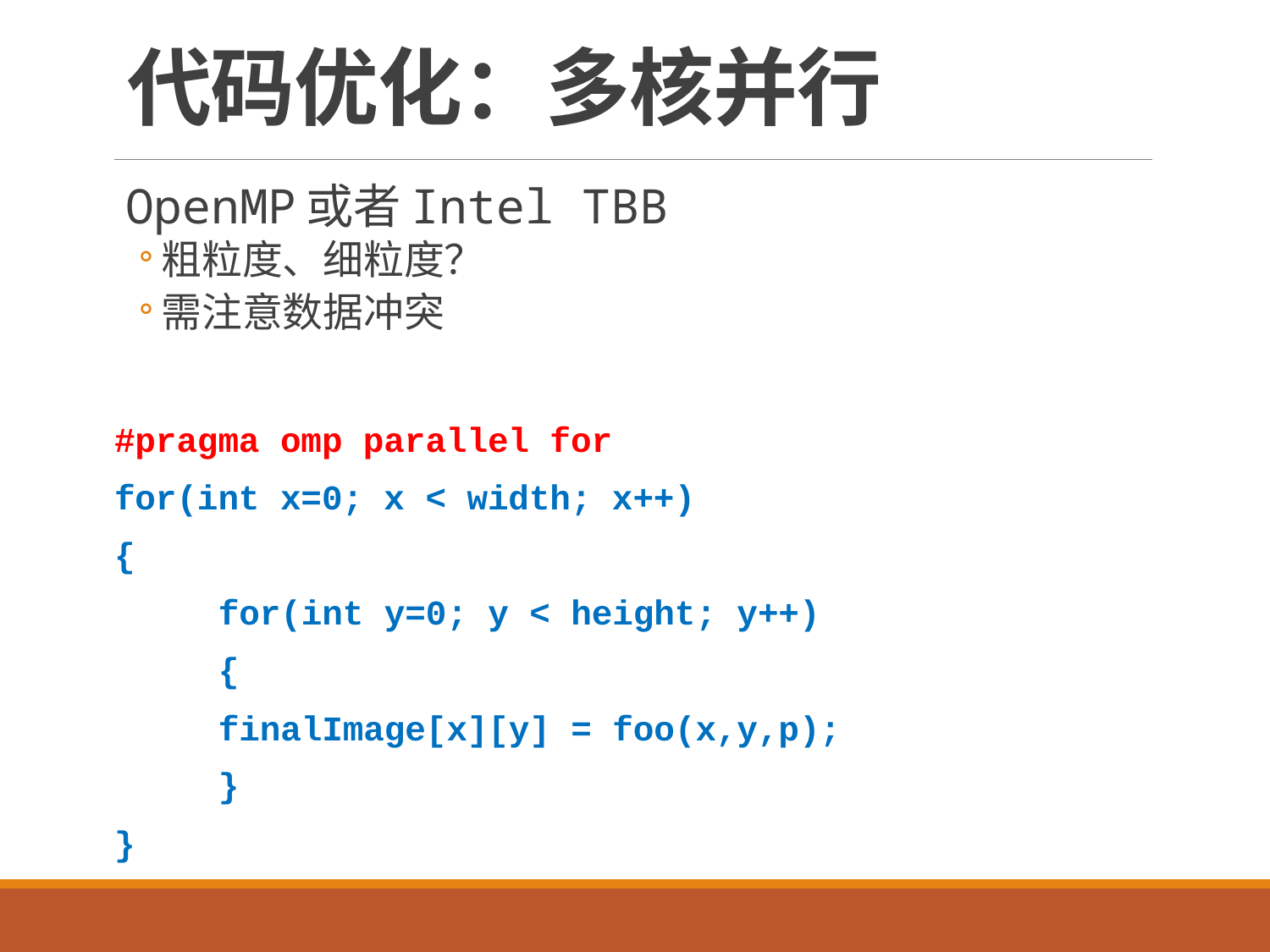

# 代码优化：多核并行
OpenMP或者Intel TBB
粗粒度、细粒度？
需注意数据冲突

#pragma omp parallel for
for(int x=0; x < width; x++)
{
	for(int y=0; y < height; y++)
	{
		finalImage[x][y] = foo(x,y,p);
	}
}